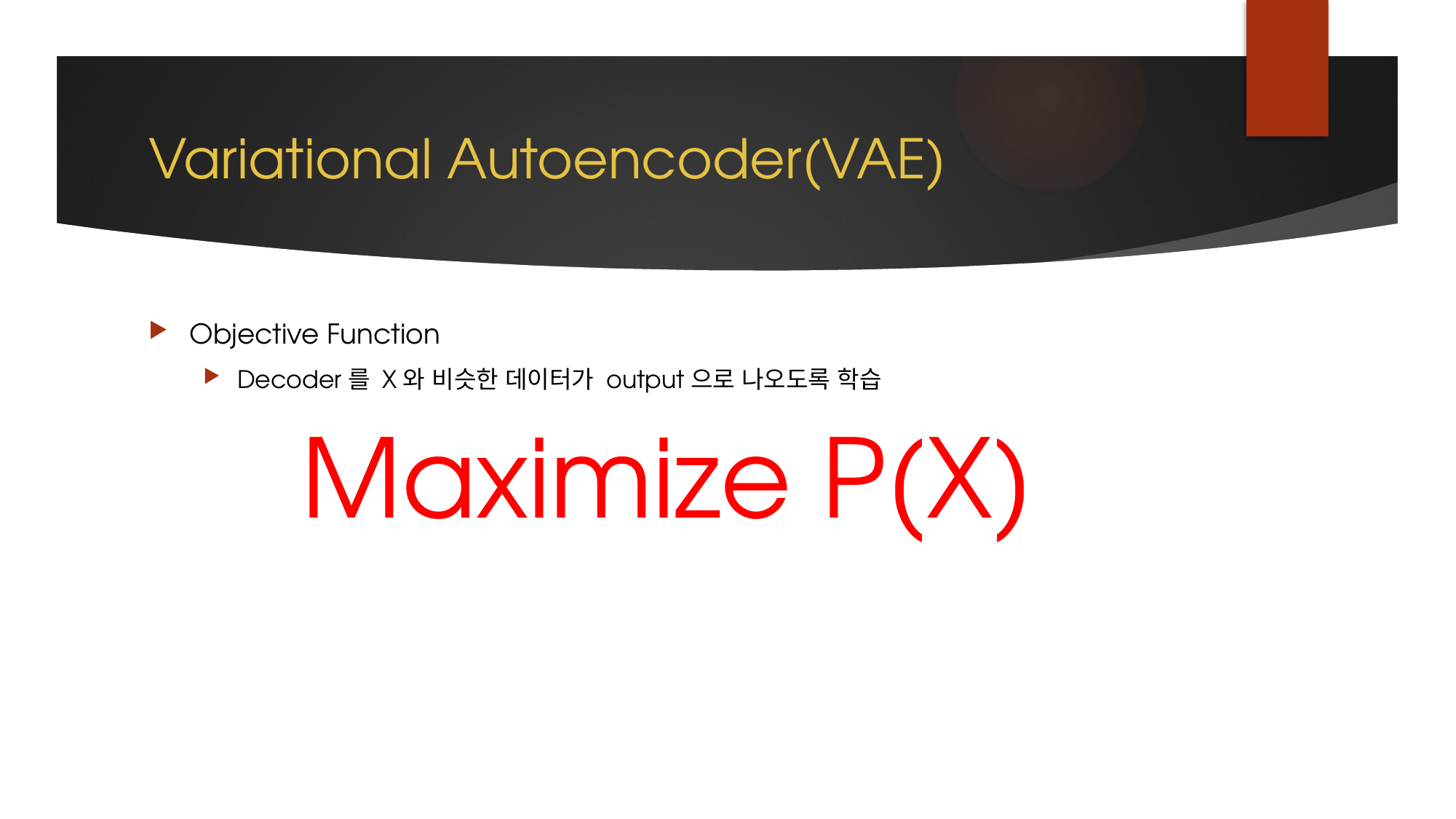

# Variational Autoencoder(VAE)
Objective Function
Decoder를 X와 비슷한 데이터가 output으로 나오도록 학습
Maximize P(X)